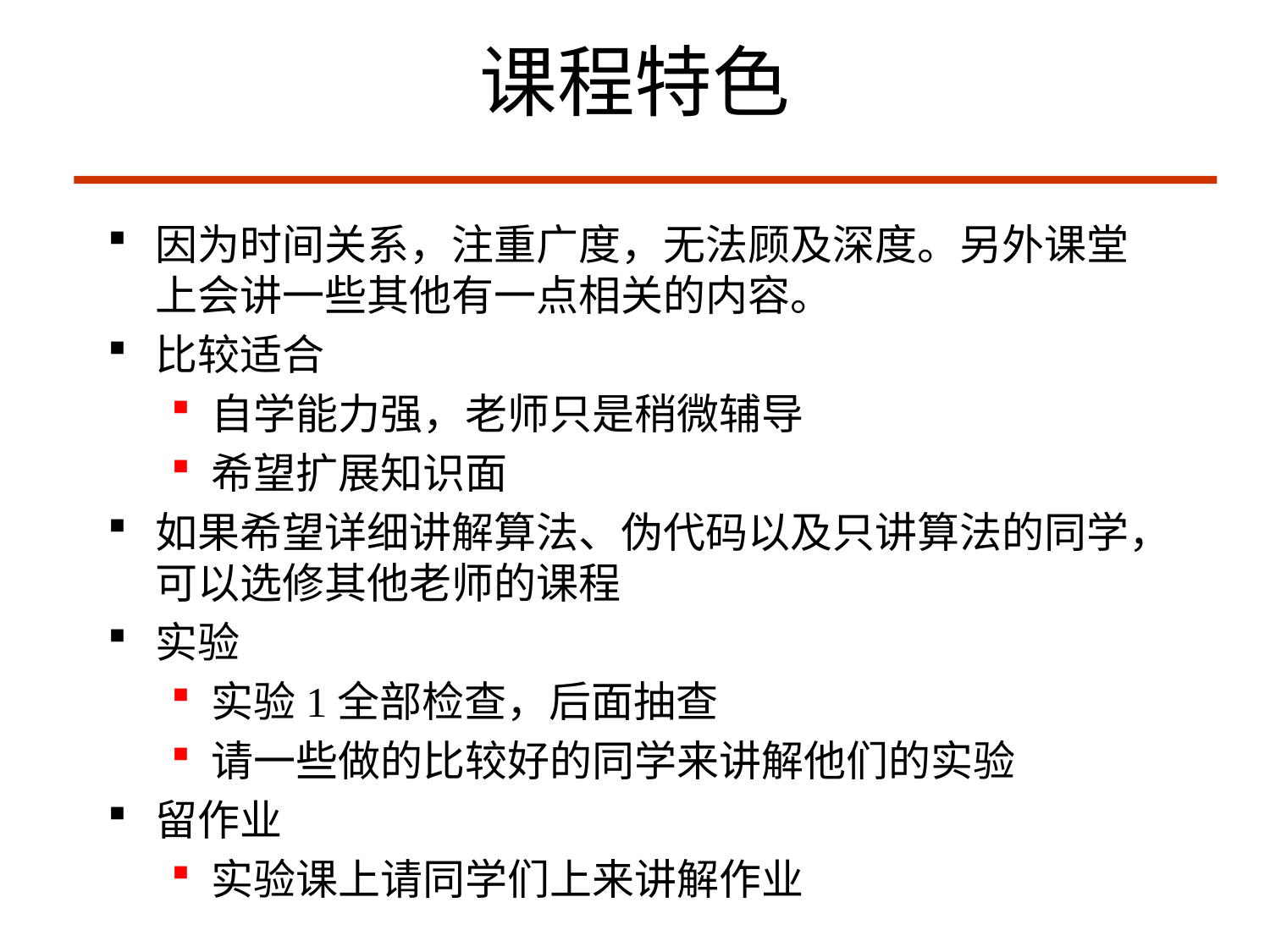

# 课程特色
因为时间关系，注重广度，无法顾及深度。另外课堂上会讲一些其他有一点相关的内容。
比较适合
自学能力强，老师只是稍微辅导
希望扩展知识面
如果希望详细讲解算法、伪代码以及只讲算法的同学，可以选修其他老师的课程
实验
实验1全部检查，后面抽查
请一些做的比较好的同学来讲解他们的实验
留作业
实验课上请同学们上来讲解作业